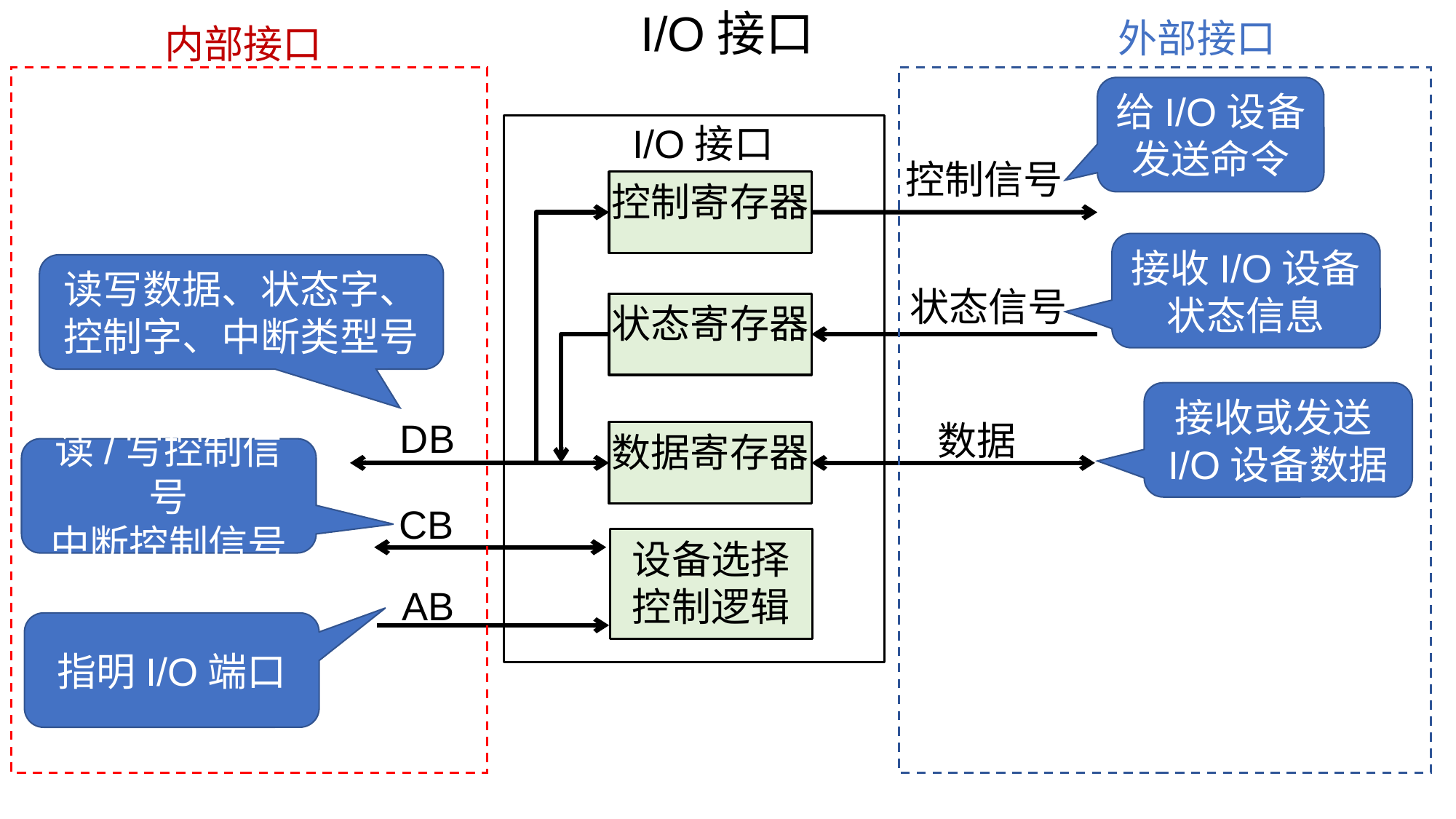

I/O接口
外部接口
内部接口

给I/O设备发送命令
I/O接口

控制信号
控制寄存器
接收I/O设备状态信息
读写数据、状态字、控制字、中断类型号
状态信号
状态寄存器
接收或发送I/O设备数据
DB
数据
数据寄存器
读/写控制信号
中断控制信号
CB
设备选择
控制逻辑
AB
指明I/O端口